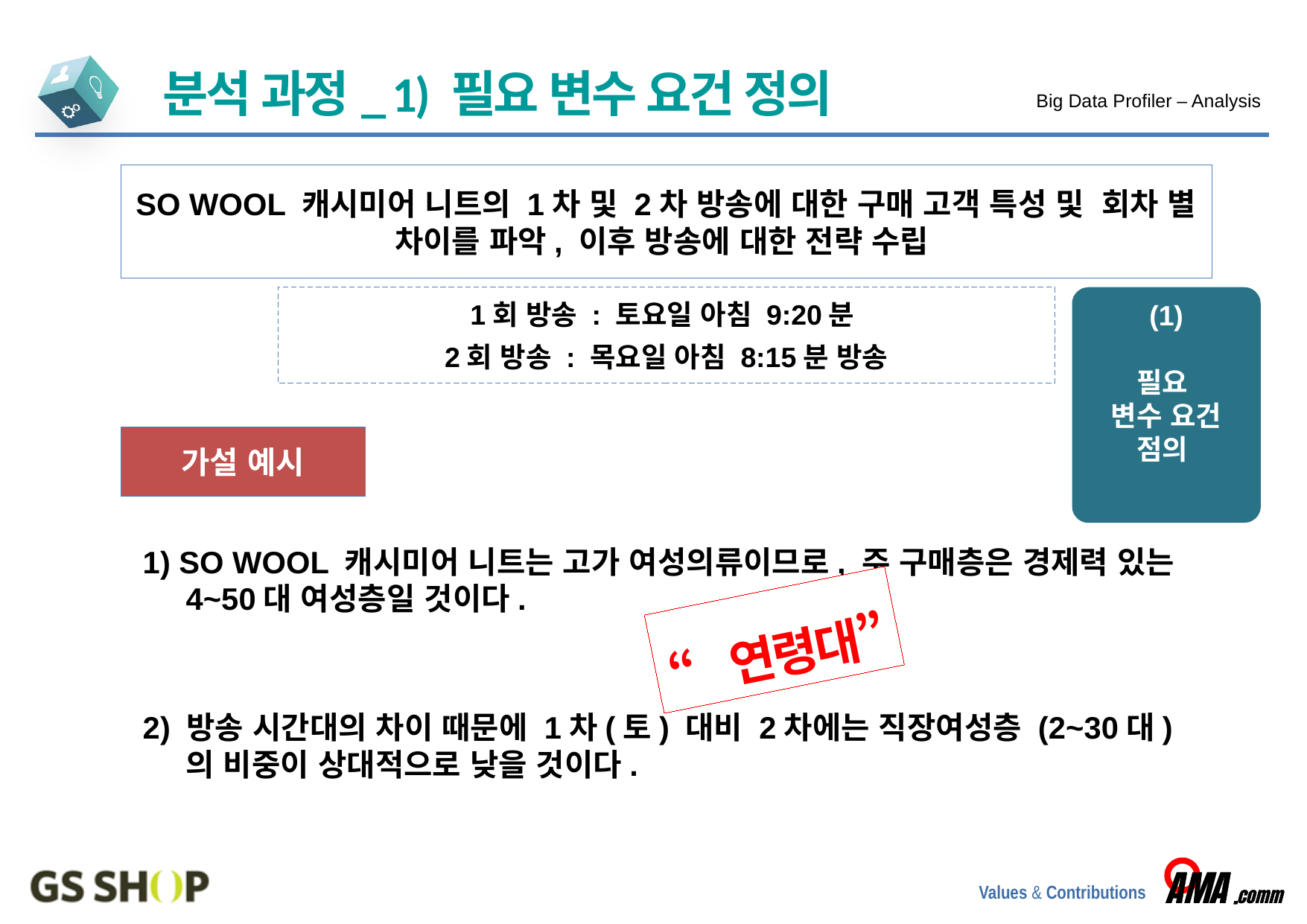

분석 과정_ 1) 필요 변수 요건 정의
Big Data Profiler – Analysis
SO WOOL 캐시미어 니트의 1차 및 2차 방송에 대한 구매 고객 특성 및  회차 별 차이를 파악, 이후 방송에 대한 전략 수립
1회 방송 : 토요일 아침 9:20분
2회 방송 : 목요일 아침 8:15분 방송
(1)
필요
변수 요건
점의
가설 예시
1) SO WOOL 캐시미어 니트는 고가 여성의류이므로, 주 구매층은 경제력 있는 4~50대 여성층일 것이다.
2) 방송 시간대의 차이 때문에 1차(토) 대비 2차에는 직장여성층 (2~30대)의 비중이 상대적으로 낮을 것이다.
“연령대”